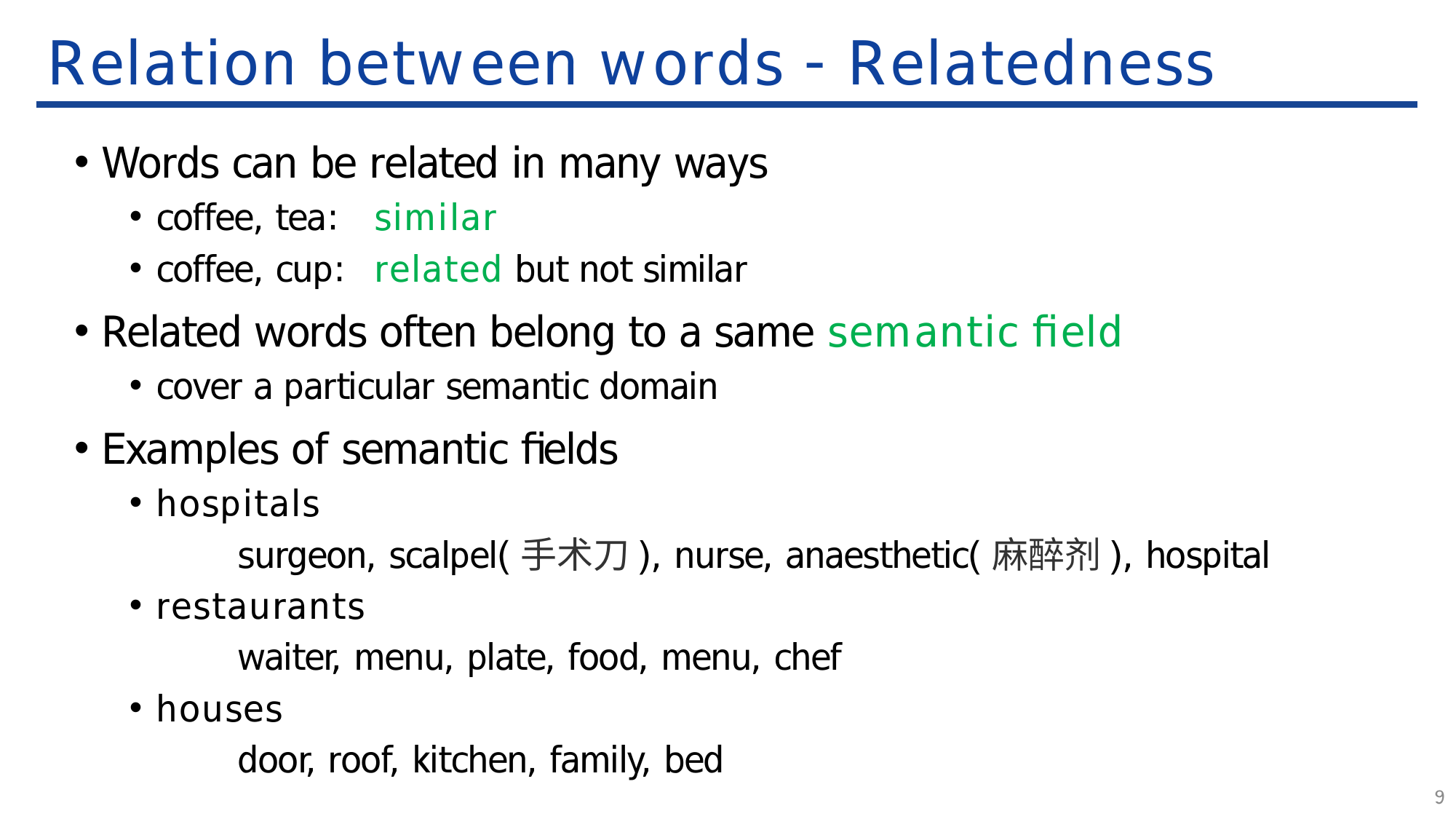

# Relation between words - Relatedness
Words can be related in many ways
coffee, tea:	similar
coffee, cup: 	related but not similar
Related words often belong to a same semantic field
cover a particular semantic domain
Examples of semantic fields
hospitals
	surgeon, scalpel(手术刀), nurse, anaesthetic(麻醉剂), hospital
restaurants
	waiter, menu, plate, food, menu, chef
houses
	door, roof, kitchen, family, bed

9